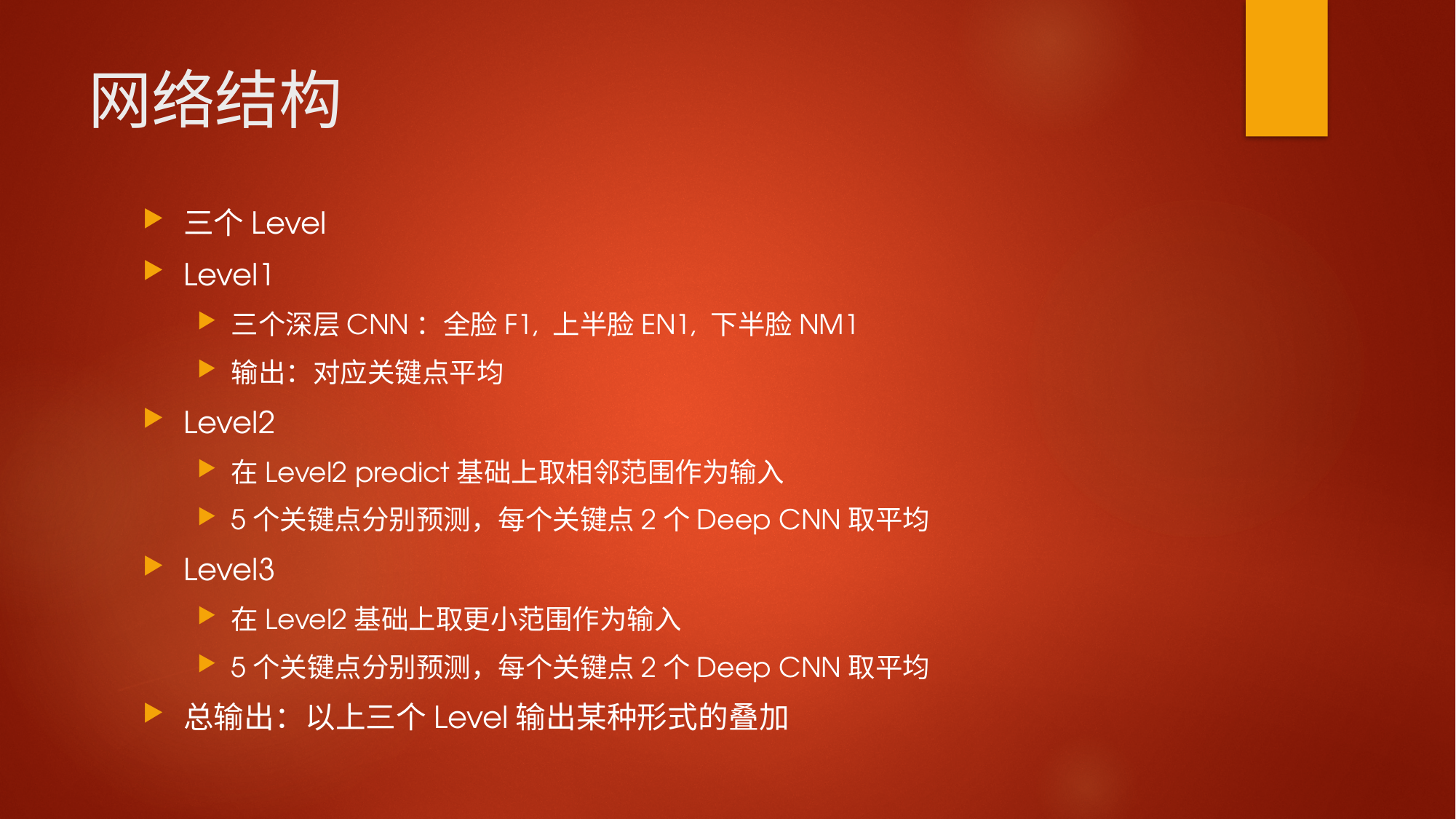

# 网络结构
三个Level
Level1
三个深层CNN：全脸F1, 上半脸EN1, 下半脸NM1
输出：对应关键点平均
Level2
在Level2 predict基础上取相邻范围作为输入
5个关键点分别预测，每个关键点2个Deep CNN取平均
Level3
在Level2基础上取更小范围作为输入
5个关键点分别预测，每个关键点2个Deep CNN取平均
总输出：以上三个Level输出某种形式的叠加